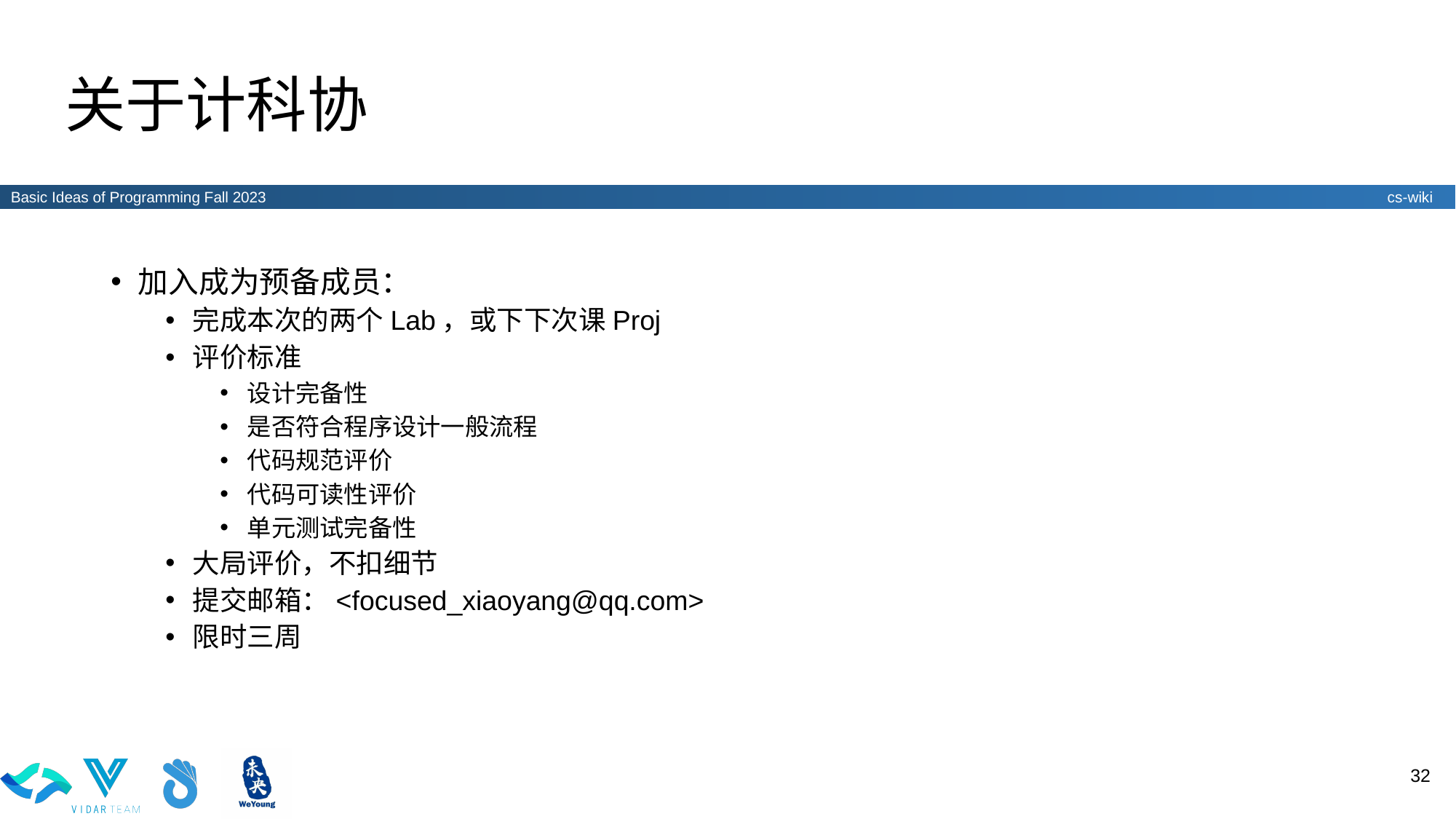

# 关于计科协
加入成为预备成员：
完成本次的两个Lab，或下下次课Proj
评价标准
设计完备性
是否符合程序设计一般流程
代码规范评价
代码可读性评价
单元测试完备性
大局评价，不扣细节
提交邮箱：<focused_xiaoyang@qq.com>
限时三周